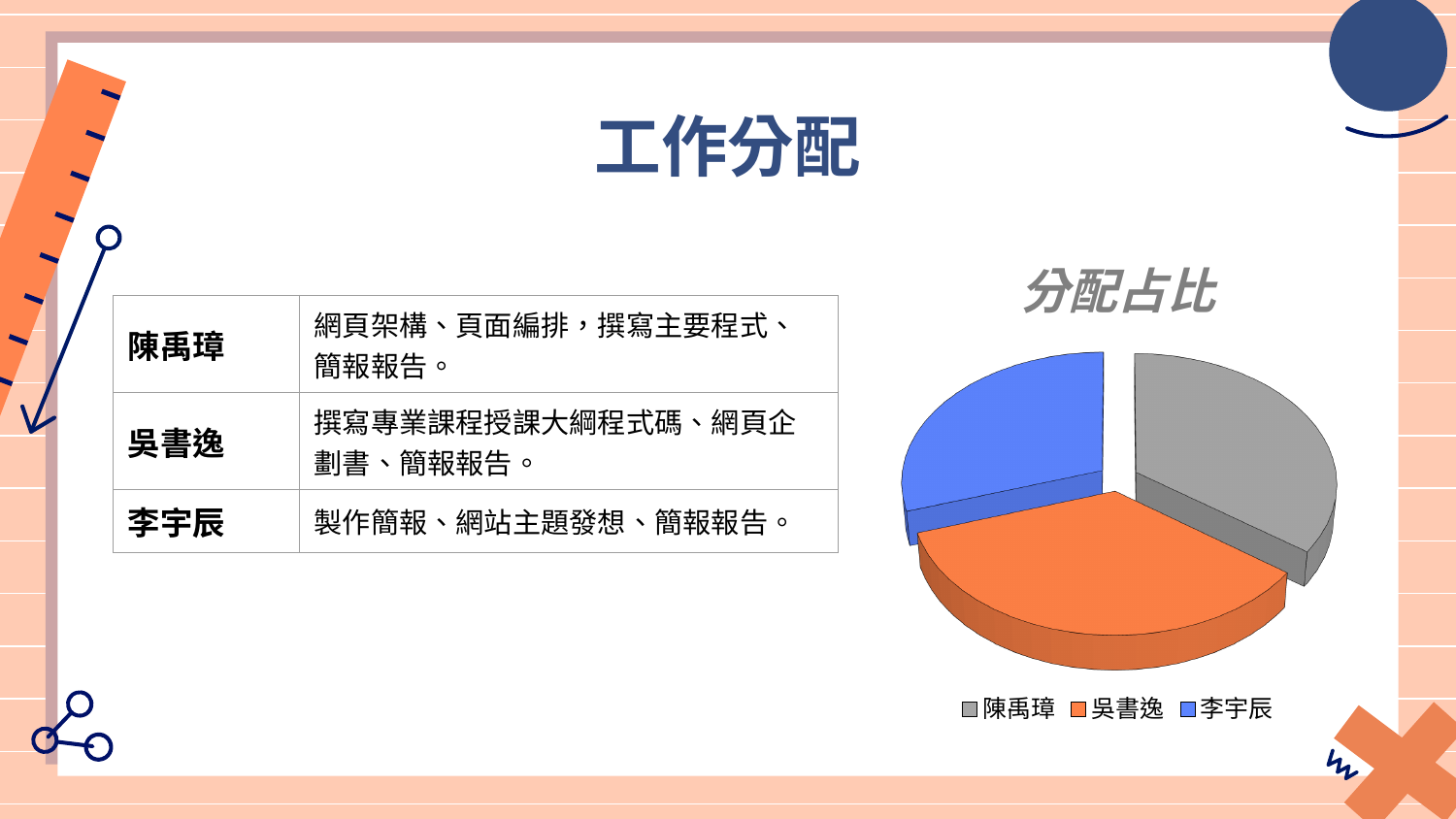

工作分配

[unsupported chart]

| 陳禹璋 | 網頁架構、頁面編排，撰寫主要程式、簡報報告。 |
| --- | --- |
| 吳書逸 | 撰寫專業課程授課大綱程式碼、網頁企劃書、簡報報告。 |
| 李宇辰 | 製作簡報、網站主題發想、簡報報告。 |